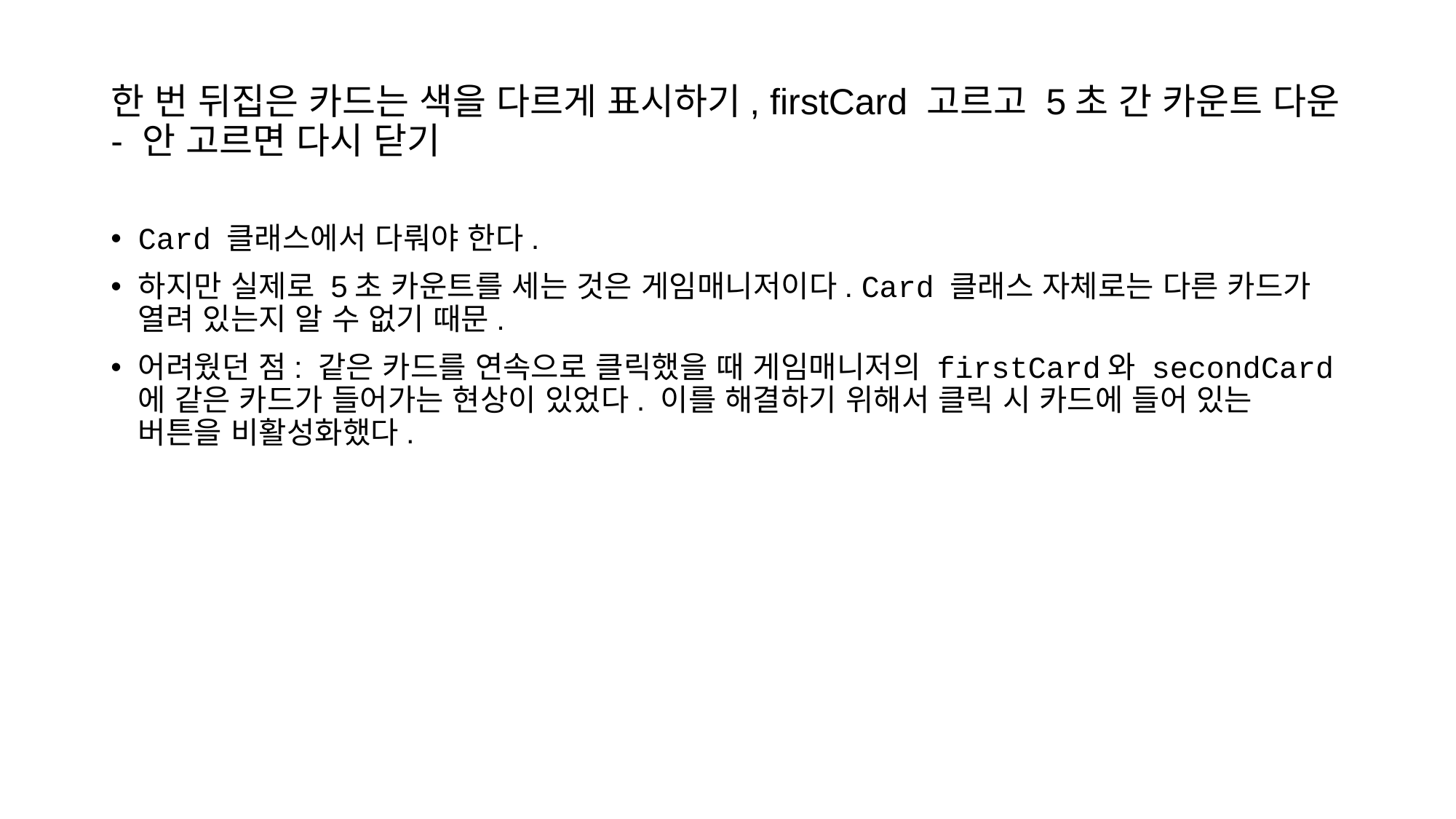

# 한 번 뒤집은 카드는 색을 다르게 표시하기, firstCard 고르고 5초 간 카운트 다운 - 안 고르면 다시 닫기
Card 클래스에서 다뤄야 한다.
하지만 실제로 5초 카운트를 세는 것은 게임매니저이다. Card 클래스 자체로는 다른 카드가 열려 있는지 알 수 없기 때문.
어려웠던 점: 같은 카드를 연속으로 클릭했을 때 게임매니저의 firstCard와 secondCard에 같은 카드가 들어가는 현상이 있었다. 이를 해결하기 위해서 클릭 시 카드에 들어 있는 버튼을 비활성화했다.